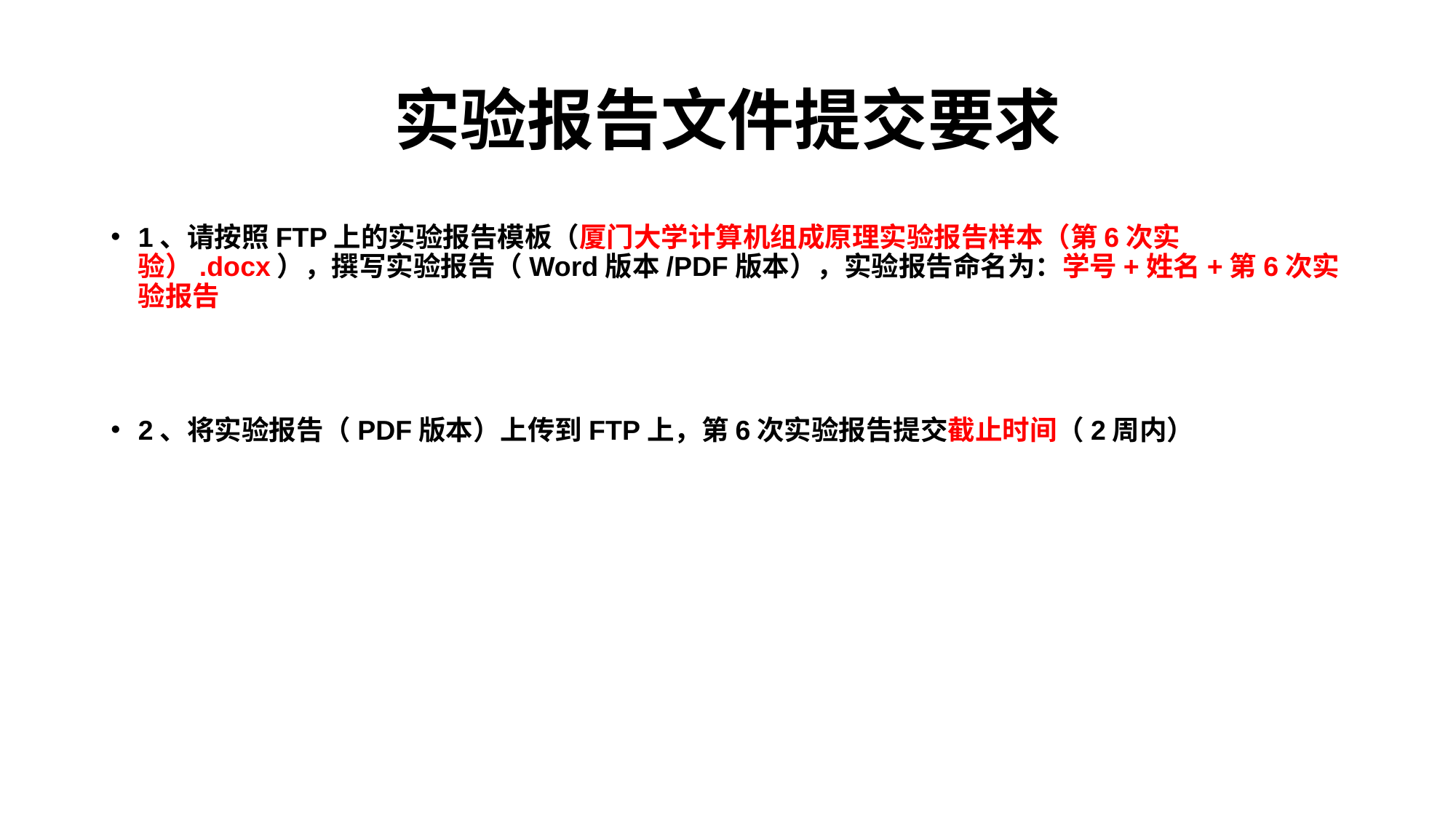

# 实验报告文件提交要求
1、请按照FTP上的实验报告模板（厦门大学计算机组成原理实验报告样本（第6次实验）.docx），撰写实验报告（Word版本/PDF版本），实验报告命名为：学号+姓名+第6次实验报告

2、将实验报告（PDF版本）上传到FTP上，第6次实验报告提交截止时间（2周内）